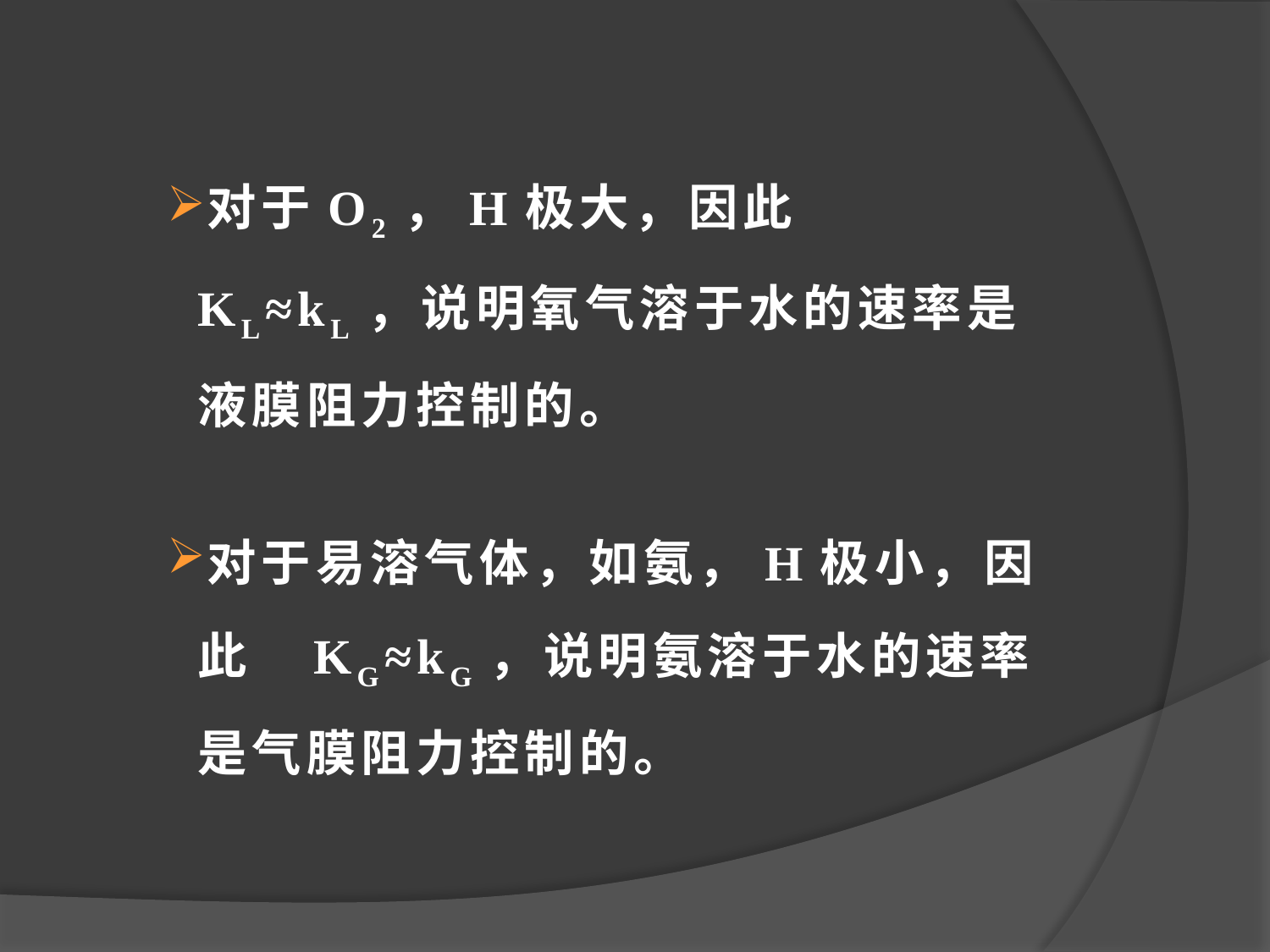

对于O2，H极大，因此   KL≈kL，说明氧气溶于水的速率是液膜阻力控制的。
对于易溶气体，如氨，H极小，因此   KG≈kG，说明氨溶于水的速率是气膜阻力控制的。